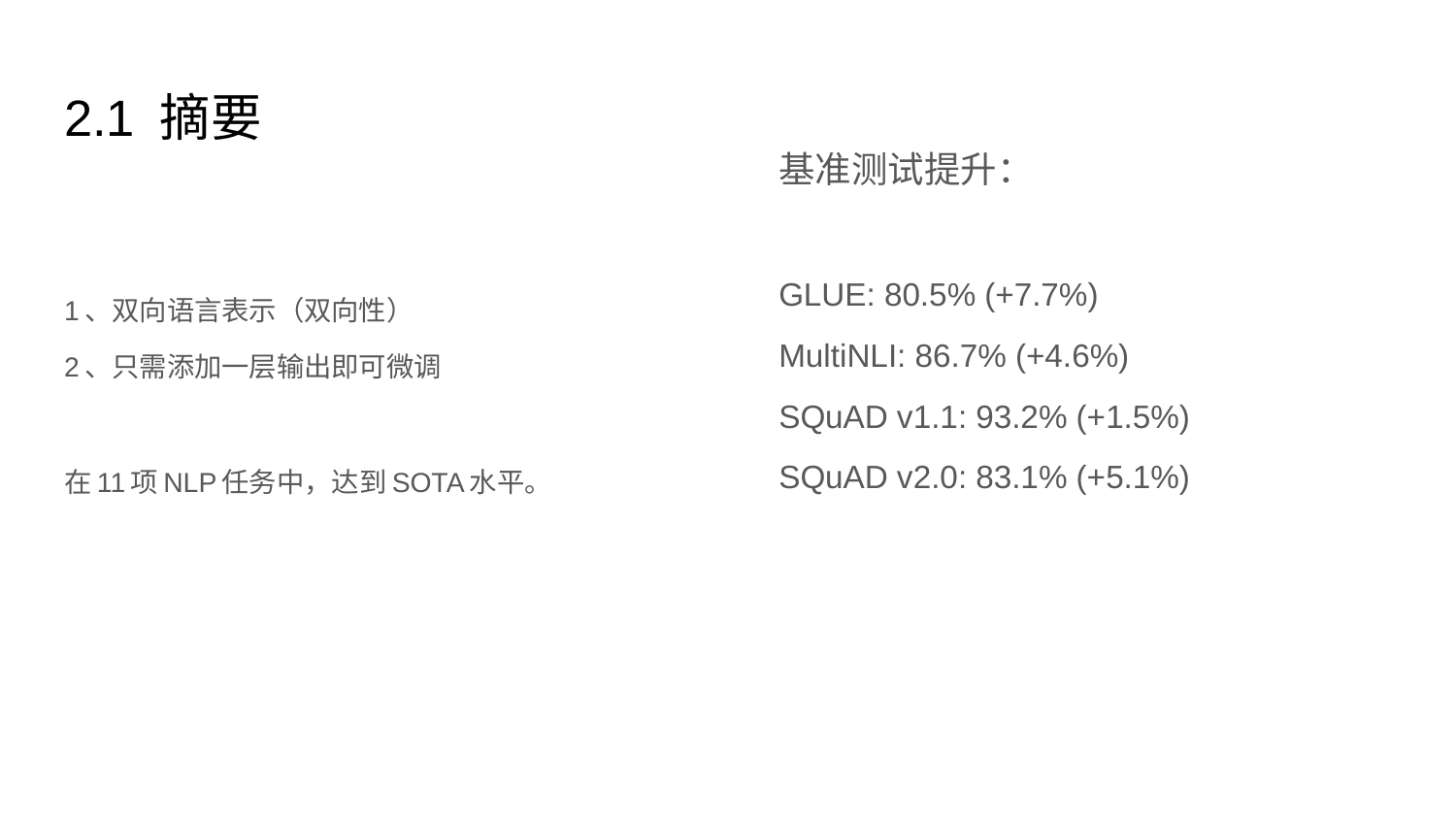

# 2.1 摘要
基准测试提升：

GLUE: 80.5% (+7.7%)
MultiNLI: 86.7% (+4.6%)
SQuAD v1.1: 93.2% (+1.5%)
SQuAD v2.0: 83.1% (+5.1%)

1、双向语言表示（双向性）
2、只需添加一层输出即可微调

在11项NLP任务中，达到SOTA水平。